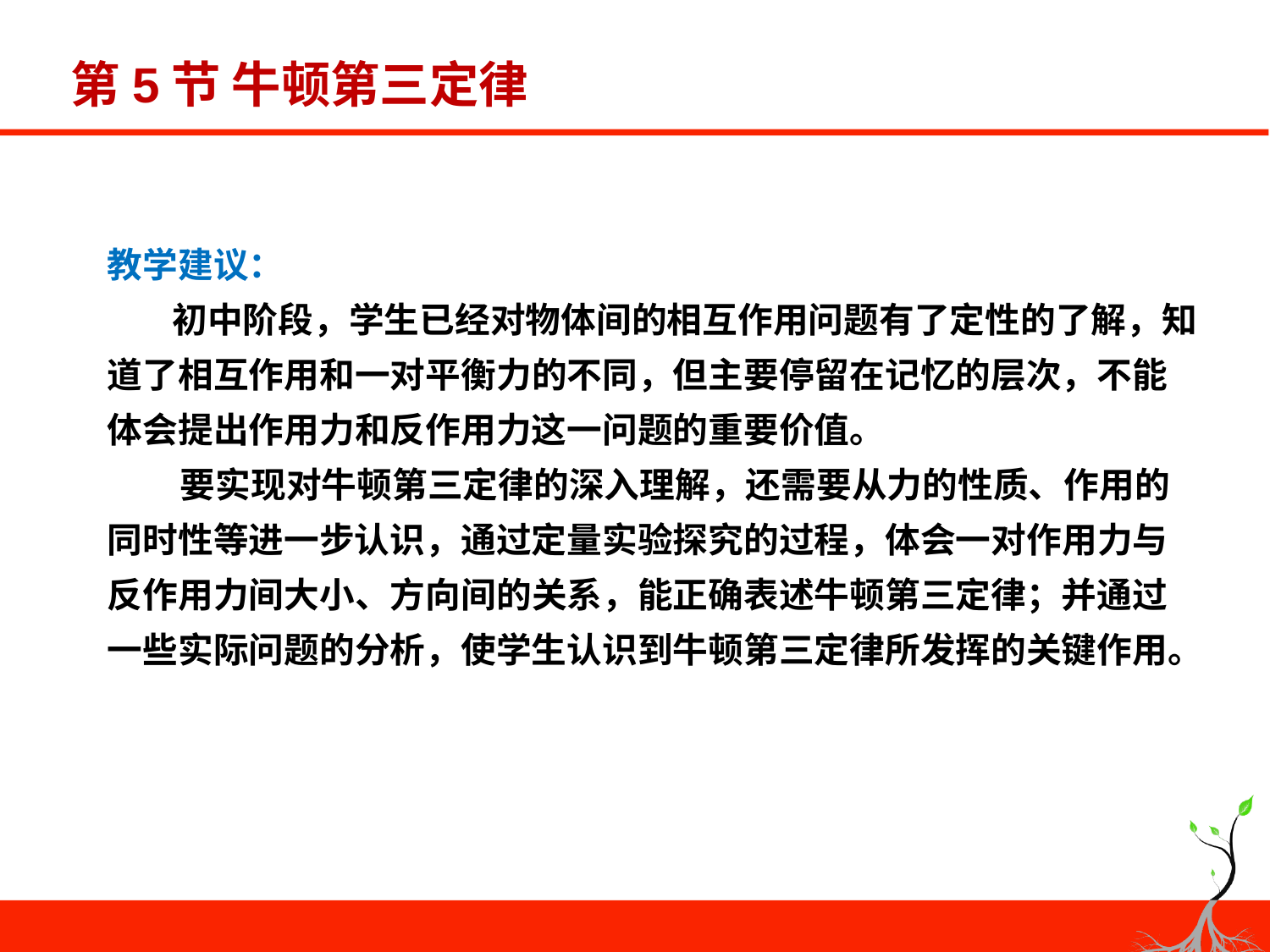

# 第5节 牛顿第三定律
教学建议：
       初中阶段，学生已经对物体间的相互作用问题有了定性的了解，知道了相互作用和一对平衡力的不同，但主要停留在记忆的层次，不能体会提出作用力和反作用力这一问题的重要价值。
        要实现对牛顿第三定律的深入理解，还需要从力的性质、作用的同时性等进一步认识，通过定量实验探究的过程，体会一对作用力与反作用力间大小、方向间的关系，能正确表述牛顿第三定律；并通过一些实际问题的分析，使学生认识到牛顿第三定律所发挥的关键作用。